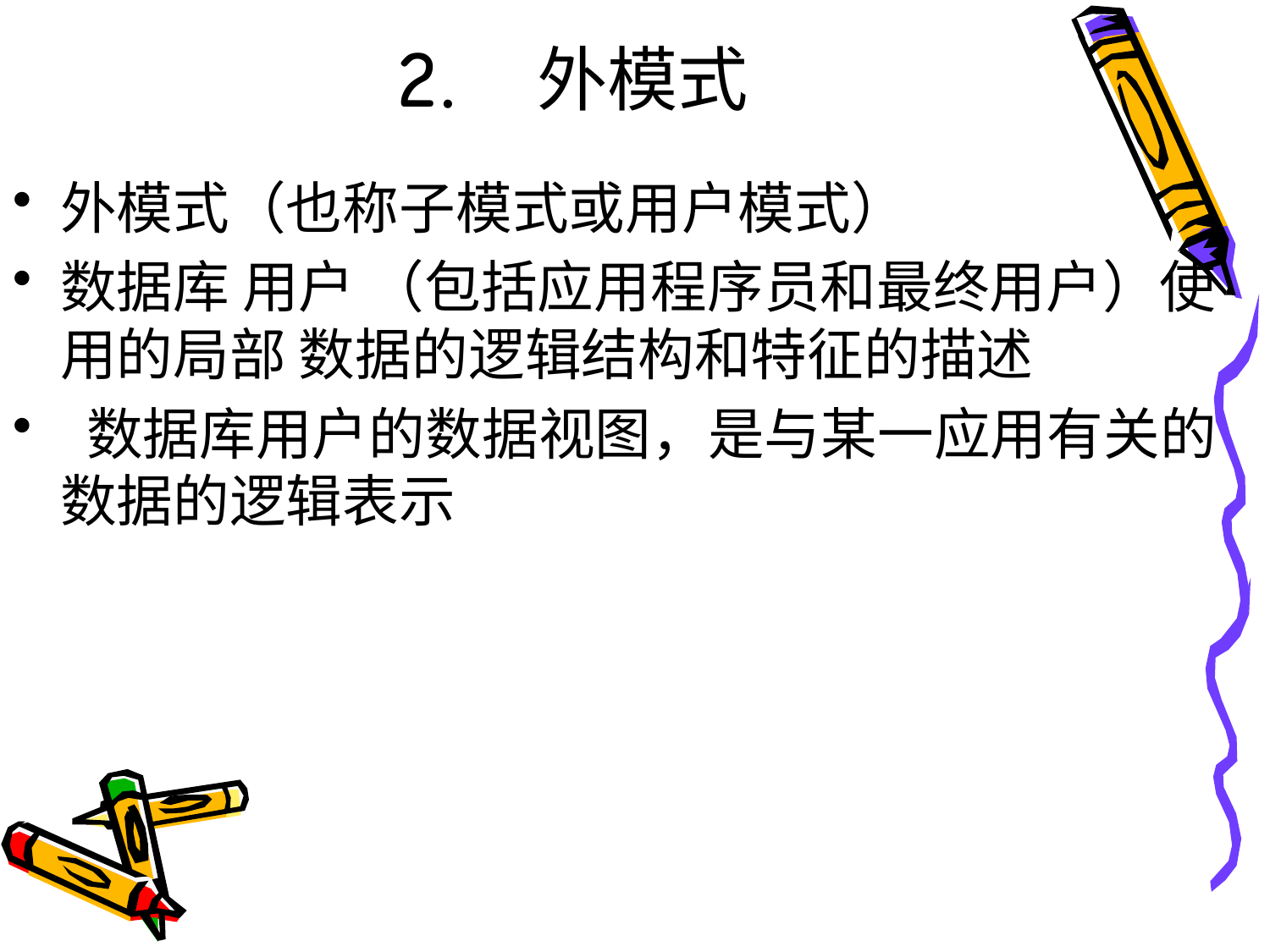

# 2.   外模式
外模式（也称子模式或用户模式）
数据库 用户 （包括应用程序员和最终用户）使用的局部 数据的逻辑结构和特征的描述
 数据库用户的数据视图，是与某一应用有关的数据的逻辑表示